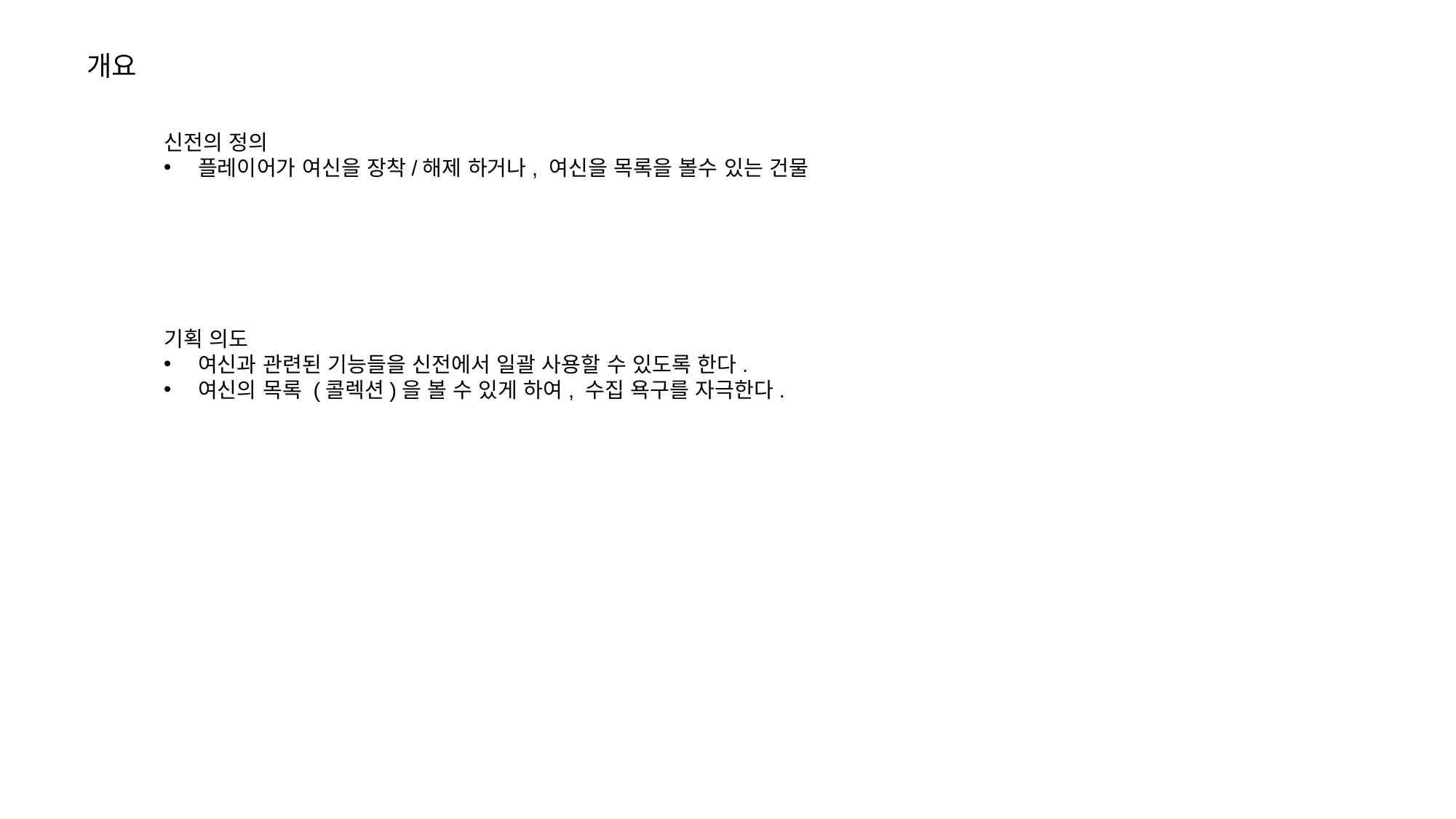

개요
신전의 정의
플레이어가 여신을 장착/해제 하거나, 여신을 목록을 볼수 있는 건물
기획 의도
여신과 관련된 기능들을 신전에서 일괄 사용할 수 있도록 한다.
여신의 목록 (콜렉션)을 볼 수 있게 하여, 수집 욕구를 자극한다.